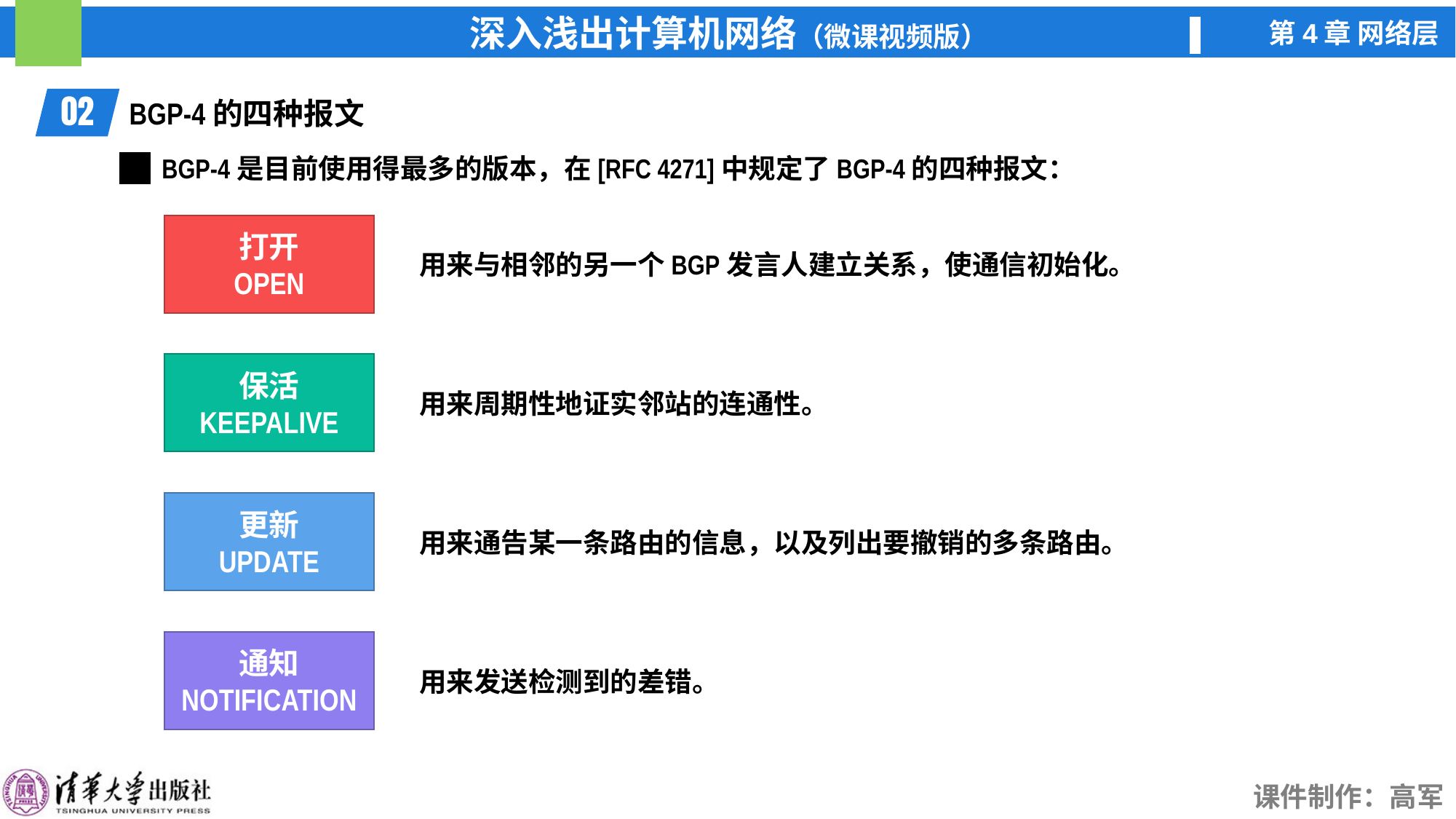

02
BGP-4的四种报文
BGP-4是目前使用得最多的版本，在[RFC 4271]中规定了BGP-4的四种报文：

打开
OPEN
用来与相邻的另一个BGP发言人建立关系，使通信初始化。
保活
KEEPALIVE
用来周期性地证实邻站的连通性。
更新
UPDATE
用来通告某一条路由的信息，以及列出要撤销的多条路由。
通知
NOTIFICATION
用来发送检测到的差错。